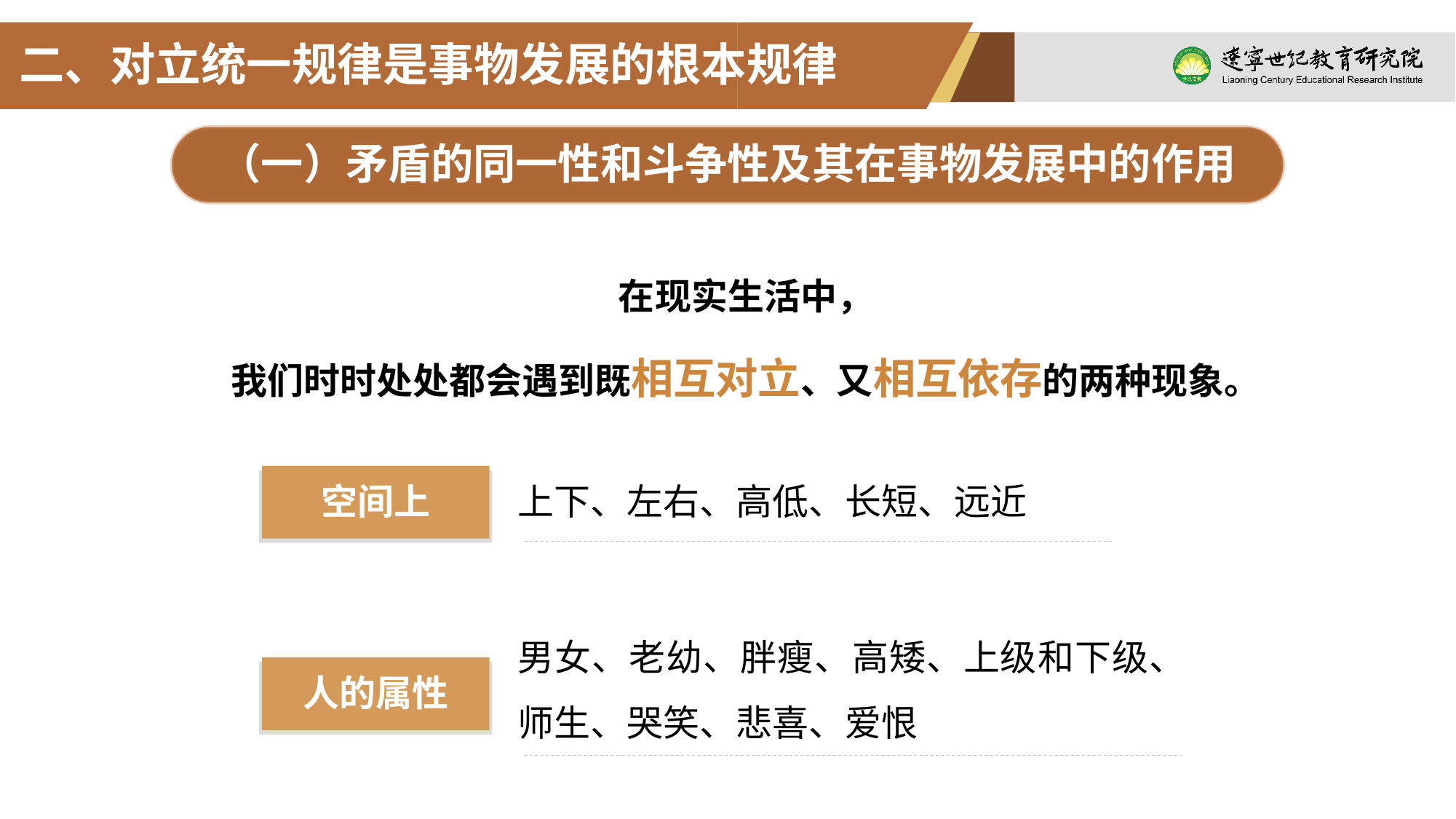

二、对立统一规律是事物发展的根本规律
（一）矛盾的同一性和斗争性及其在事物发展中的作用
在现实生活中，
我们时时处处都会遇到既相互对立、又相互依存的两种现象。

空间上
上下、左右、高低、长短、远近
男女、老幼、胖瘦、高矮、上级和下级、师生、哭笑、悲喜、爱恨

人的属性